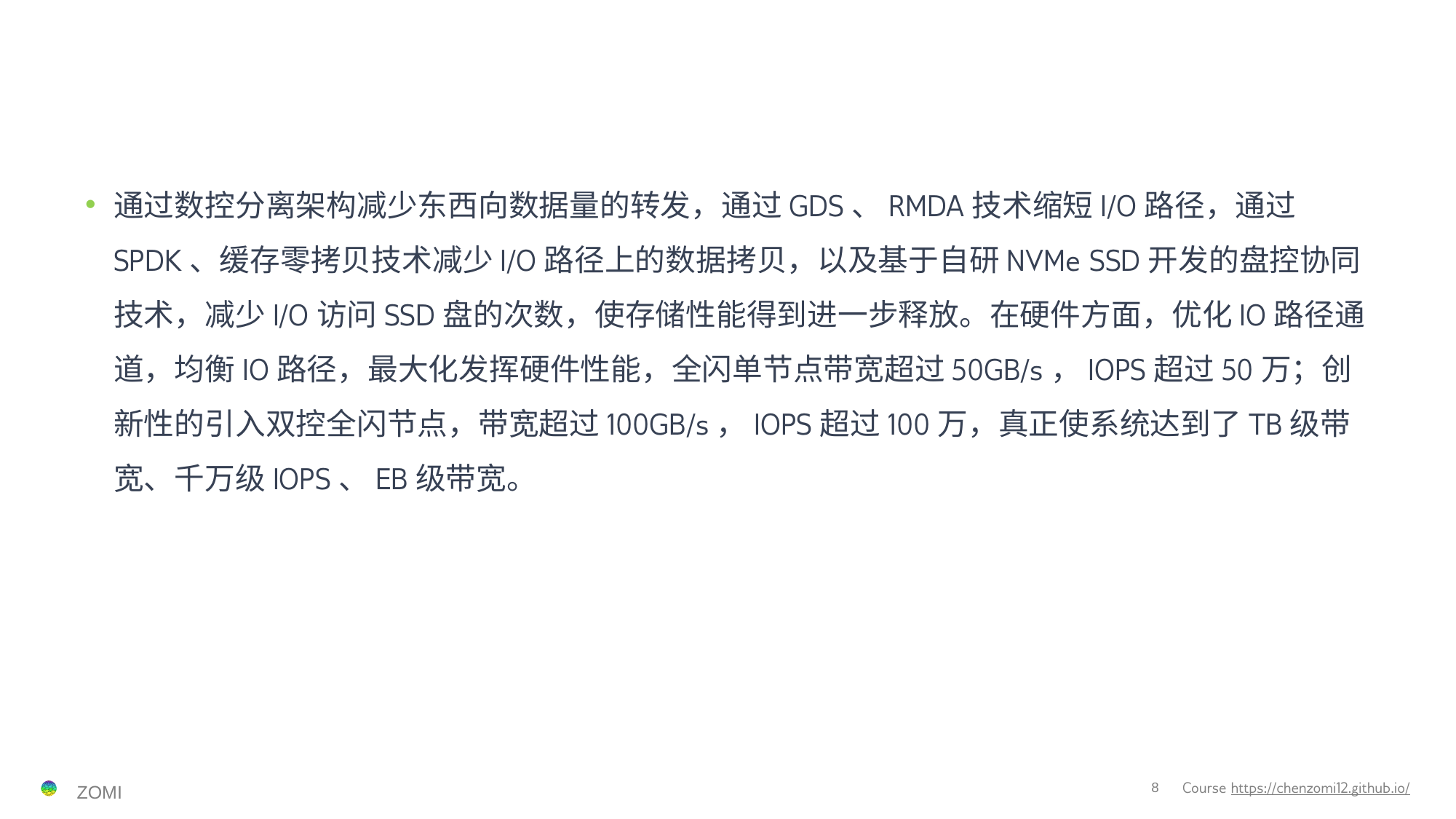

#
通过数控分离架构减少东西向数据量的转发，通过GDS、RMDA技术缩短I/O路径，通过SPDK、缓存零拷贝技术减少I/O路径上的数据拷贝，以及基于自研NVMe SSD开发的盘控协同技术，减少I/O访问SSD盘的次数，使存储性能得到进一步释放。在硬件方面，优化IO路径通道，均衡IO路径，最大化发挥硬件性能，全闪单节点带宽超过50GB/s，IOPS超过50万；创新性的引入双控全闪节点，带宽超过100GB/s，IOPS超过100万，真正使系统达到了TB级带宽、千万级IOPS、EB级带宽。